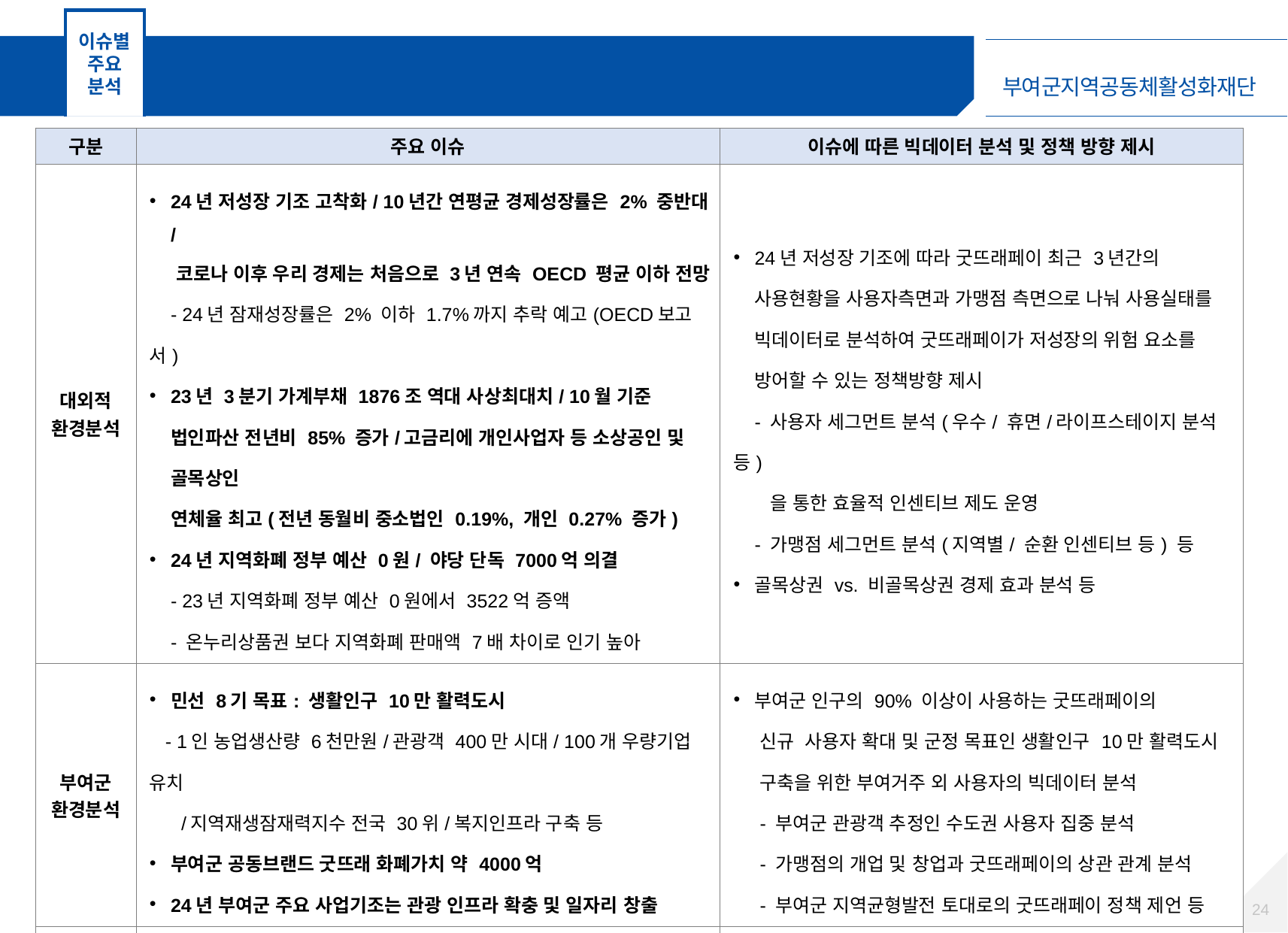

이슈별
주요
분석
굿뜨래페이 이슈별 중점 빅데이터 분석 방향
| 구분 | 주요 이슈 | 이슈에 따른 빅데이터 분석 및 정책 방향 제시 |
| --- | --- | --- |
| 대외적 환경분석 | 24년 저성장 기조 고착화/ 10년간 연평균 경제성장률은 2% 중반대/ 코로나 이후 우리 경제는 처음으로 3년 연속 OECD 평균 이하 전망 - 24년 잠재성장률은 2% 이하 1.7%까지 추락 예고(OECD보고서) 23년 3분기 가계부채 1876조 역대 사상최대치/ 10월 기준 법인파산 전년비 85% 증가/고금리에 개인사업자 등 소상공인 및 골목상인 연체율 최고(전년 동월비 중소법인 0.19%, 개인 0.27% 증가) 24년 지역화폐 정부 예산 0원/ 야당 단독 7000억 의결 - 23년 지역화폐 정부 예산 0원에서 3522억 증액 - 온누리상품권 보다 지역화폐 판매액 7배 차이로 인기 높아 | 24년 저성장 기조에 따라 굿뜨래페이 최근 3년간의 사용현황을 사용자측면과 가맹점 측면으로 나눠 사용실태를 빅데이터로 분석하여 굿뜨래페이가 저성장의 위험 요소를 방어할 수 있는 정책방향 제시 - 사용자 세그먼트 분석(우수/ 휴면/라이프스테이지 분석 등) 을 통한 효율적 인센티브 제도 운영 - 가맹점 세그먼트 분석(지역별/ 순환 인센티브 등) 등 골목상권 vs. 비골목상권 경제 효과 분석 등 |
| 부여군 환경분석 | 민선 8기 목표: 생활인구 10만 활력도시 - 1인 농업생산량 6천만원/관광객 400만 시대/ 100개 우량기업 유치 /지역재생잠재력지수 전국 30위/복지인프라 구축 등 부여군 공동브랜드 굿뜨래 화폐가치 약 4000억 24년 부여군 주요 사업기조는 관광 인프라 확충 및 일자리 창출 | 부여군 인구의 90% 이상이 사용하는 굿뜨래페이의 신규 사용자 확대 및 군정 목표인 생활인구 10만 활력도시 구축을 위한 부여거주 외 사용자의 빅데이터 분석 - 부여군 관광객 추정인 수도권 사용자 집중 분석 - 가맹점의 개업 및 창업과 굿뜨래페이의 상관 관계 분석 - 부여군 지역균형발전 토대로의 굿뜨래페이 정책 제언 등 |
| 굿뜨래페이 주요 이슈 | 골목상권 활성화에 기여: 매출 30억 이하인 가맹점 89% 사용 부여군 성실납세자 200명 굿뜨래페이 600만원 지급(세금 인식개선) 부여군 결혼정착지원금 700만원 지급 - 1년차 200만원/ 2년차에 200만원/ 3년차에 300만원 지급 부여군 선제적 서민경제활성화 위해 인센티브 최대 15% 지급 | 안착화된 인센티브의 활성화 효과성 증대를 위한 도파민적 인센티브 전략 제안 - 충전 인센티브: 인구통계학적 사용자 세그먼트 분석 - 소비 인센티브: 굿가게 등 온라인채널 오픈에 따른 이슈분석 - 순환 인센티브: 가맹점 업종간 연계성 분석(골목상권활성화) |
24